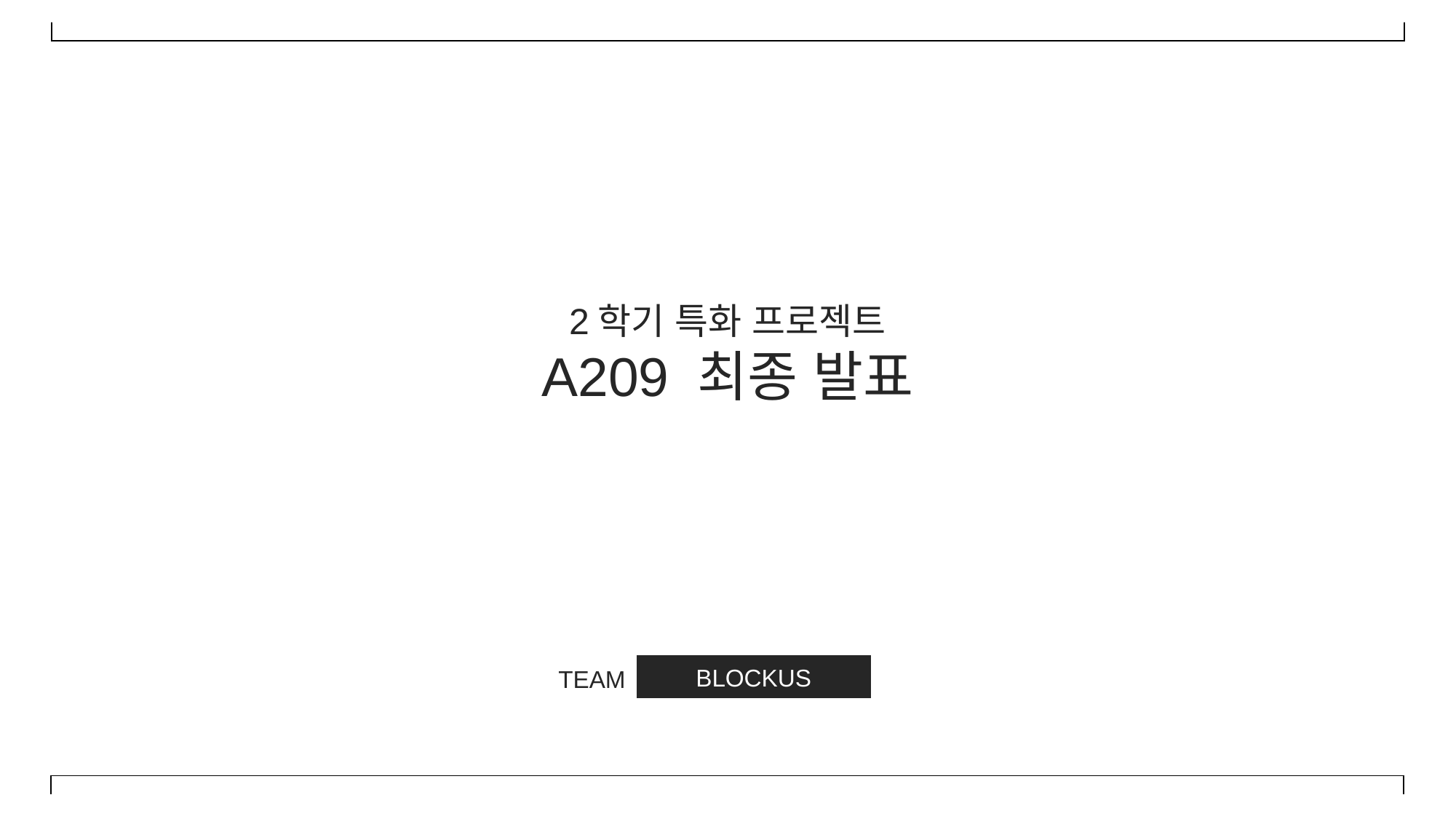

2학기 특화 프로젝트
A209 최종 발표
TEAM

BLOCKUS